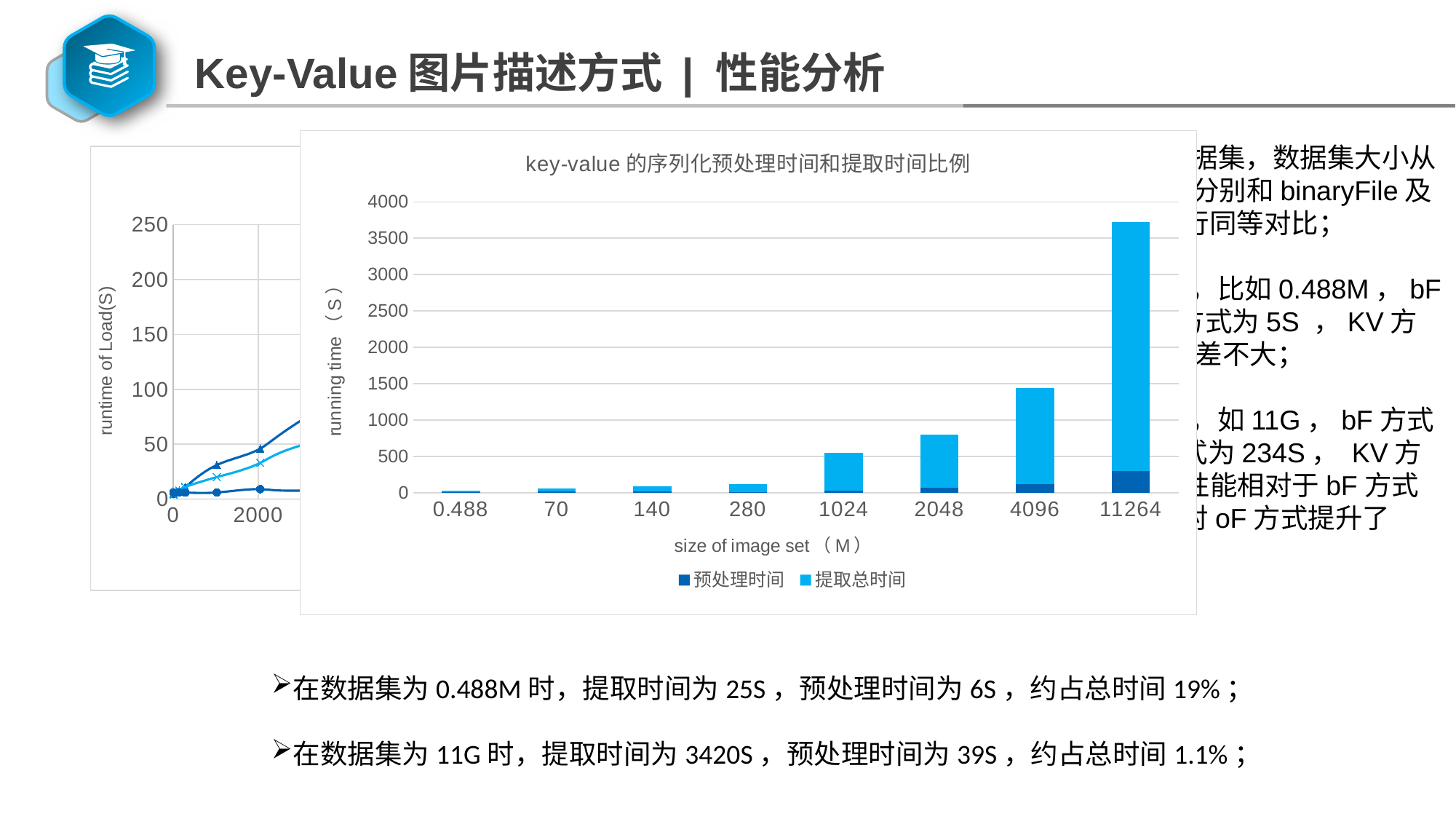

Key-Value图片描述方式 | 性能分析

### Chart: key-value的序列化预处理时间和提取时间比例

| Category |  |  |
|---|---|---|
| 0.48799999999999999 | 6.0 | 25.0 |
| 70 | 14.66 | 44.8 |
| 140 | 17.0 | 68.07 |
| 280 | 11.76 | 104.64 |
| 1024 | 26.61 | 524.84 |
| 2048 | 68.16 | 732.86 |
| 4096 | 116.94 | 1319.25 |
| 11264 | 300.6 | 3420.0 |
共测试了8个数据集，数据集大小从0.488M到11G，分别和binaryFile及objectFile两种进行同等对比；

在数据集较小时，比如0.488M，bF方式为4S，oF方式为5S ，KV方式为6S ，三者相差不大；

在数据集较大时，如11G，bF方式为102S，oF方式为234S， KV方式为39S ，加载性能相对于bF方式提升了61%，相对oF方式提升了83%；

### Chart: 加载方式比对

| Category |  |  |  |
|---|---|---|---|
在数据集为0.488M时，提取时间为25S，预处理时间为6S，约占总时间19%；

在数据集为11G时，提取时间为3420S，预处理时间为39S，约占总时间1.1%；